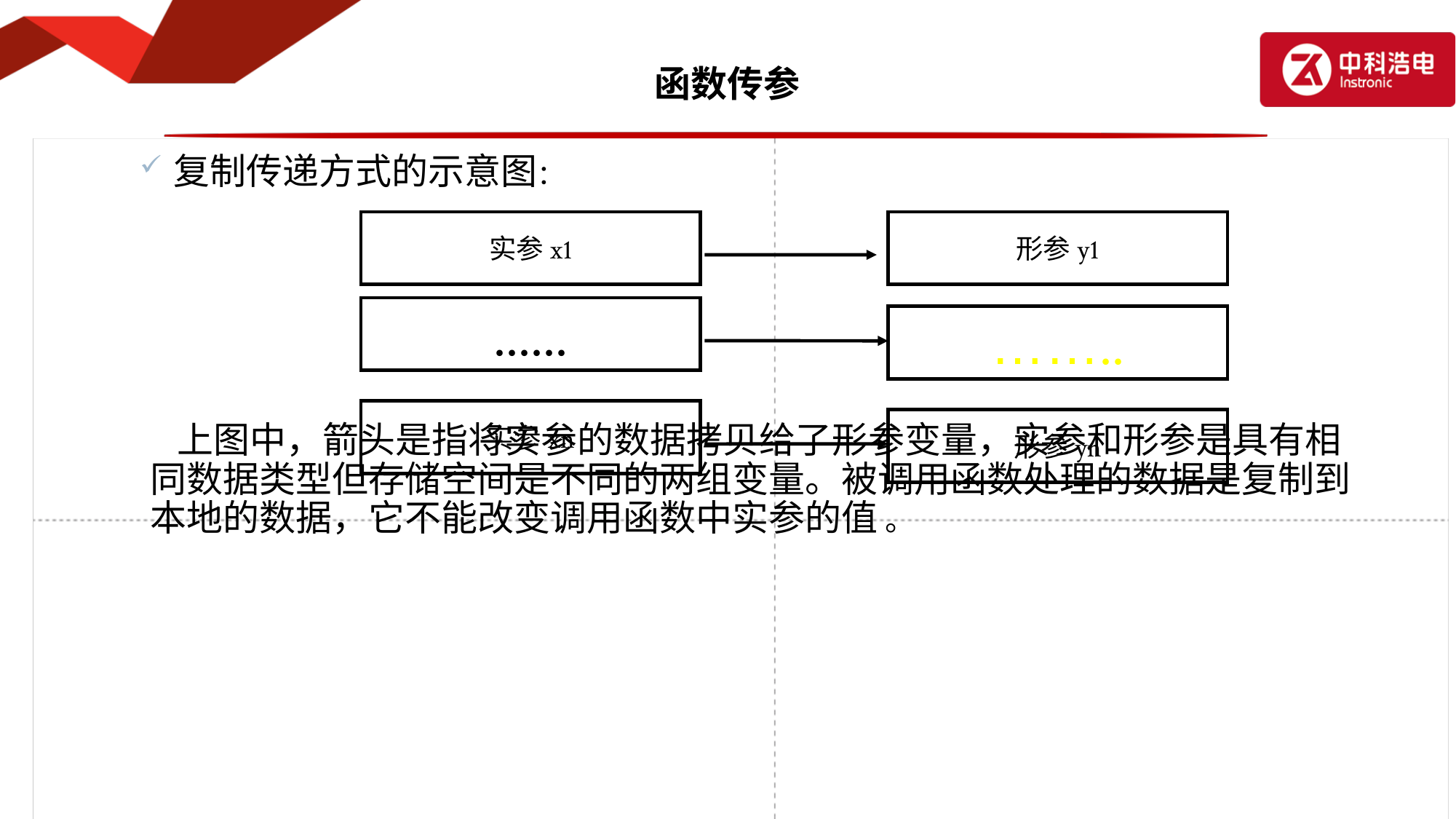

# 函数传参
复制传递方式的示意图：

           上图中，箭头是指将实参的数据拷贝给了形参变量，实参和形参是具有相同数据类型但存储空间是不同的两组变量。被调用函数处理的数据是复制到本地的数据，它不能改变调用函数中实参的值 。

实参x1
形参y1

......
……..

实参xn
形参yn